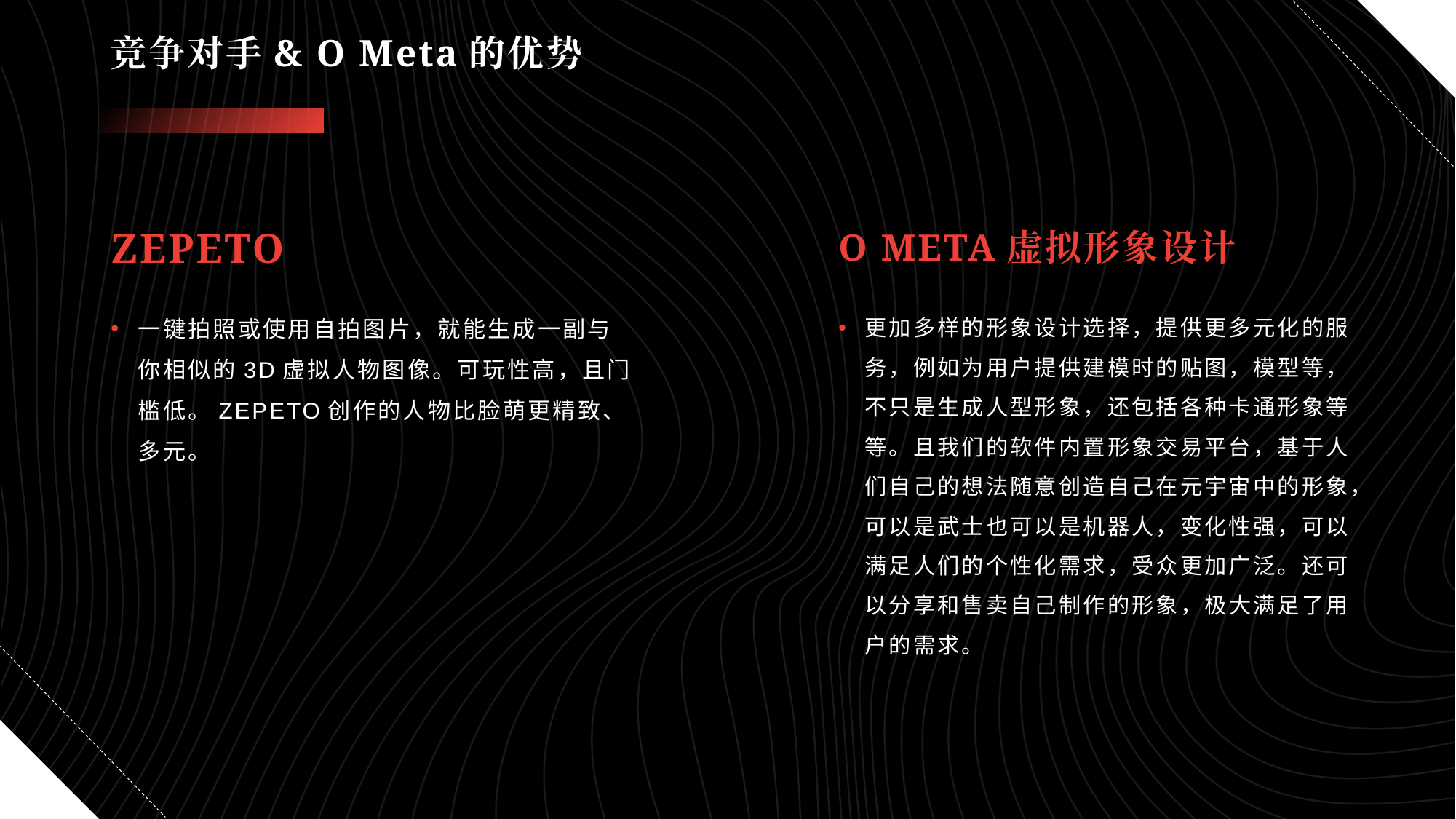

# 竞争对手& O Meta的优势
ZEPETO
O Meta虚拟形象设计
一键拍照或使用自拍图片，就能生成一副与你相似的3D虚拟人物图像。可玩性高，且门槛低。ZEPETO创作的人物比脸萌更精致、多元。
更加多样的形象设计选择，提供更多元化的服务，例如为用户提供建模时的贴图，模型等，不只是生成人型形象，还包括各种卡通形象等等。且我们的软件内置形象交易平台，基于人们自己的想法随意创造自己在元宇宙中的形象，可以是武士也可以是机器人，变化性强，可以满足人们的个性化需求，受众更加广泛。还可以分享和售卖自己制作的形象，极大满足了用户的需求。